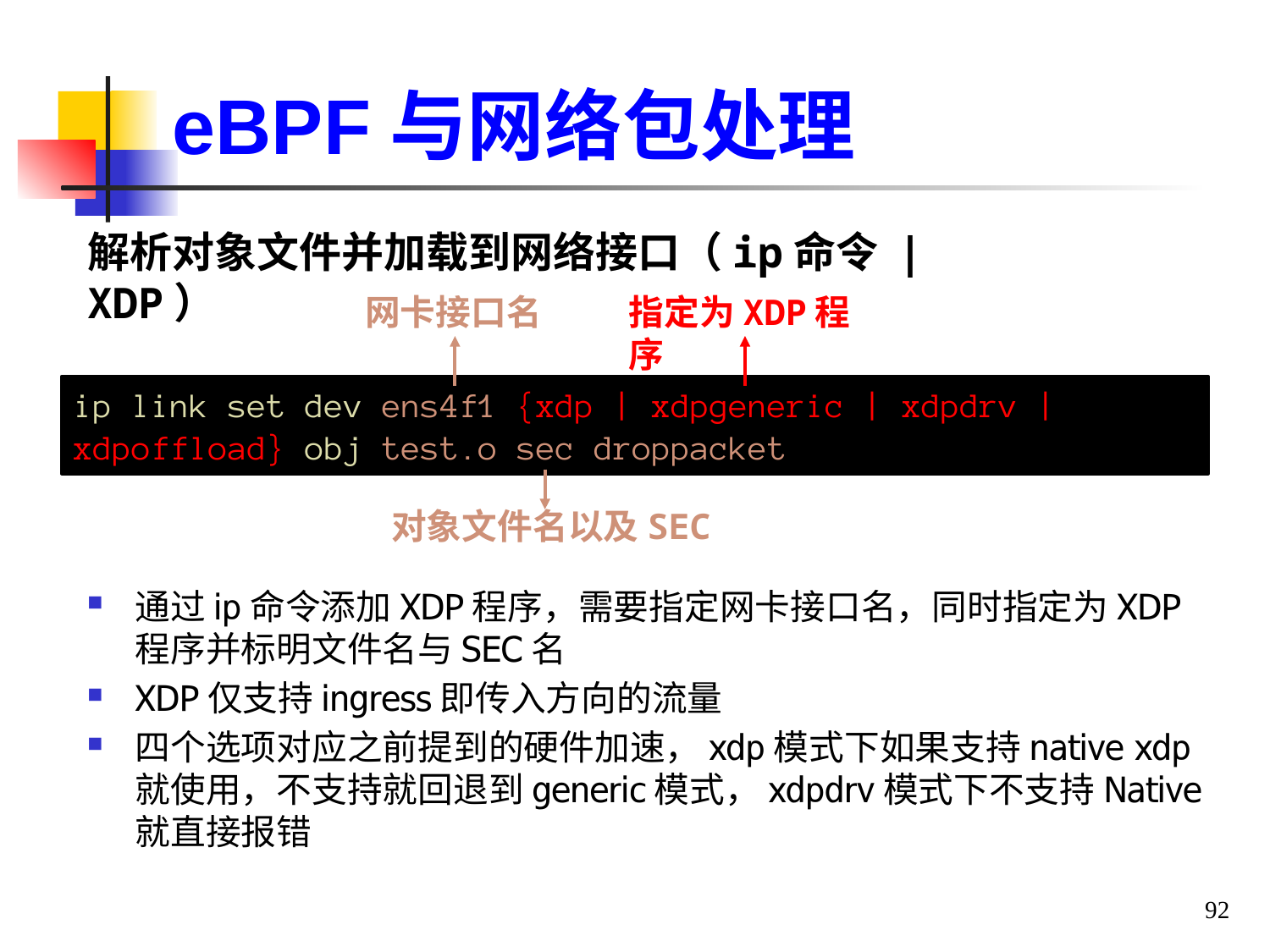

eBPF与网络包处理
解析对象文件并加载到网络接口（ip命令 | XDP）
网卡接口名
指定为XDP程序
ip link set dev ens4f1 {xdp | xdpgeneric | xdpdrv | xdpoffload} obj test.o sec droppacket
对象文件名以及SEC
通过ip命令添加XDP程序，需要指定网卡接口名，同时指定为XDP程序并标明文件名与SEC名
XDP仅支持ingress即传入方向的流量
四个选项对应之前提到的硬件加速，xdp模式下如果支持native xdp就使用，不支持就回退到generic模式，xdpdrv模式下不支持Native就直接报错
92